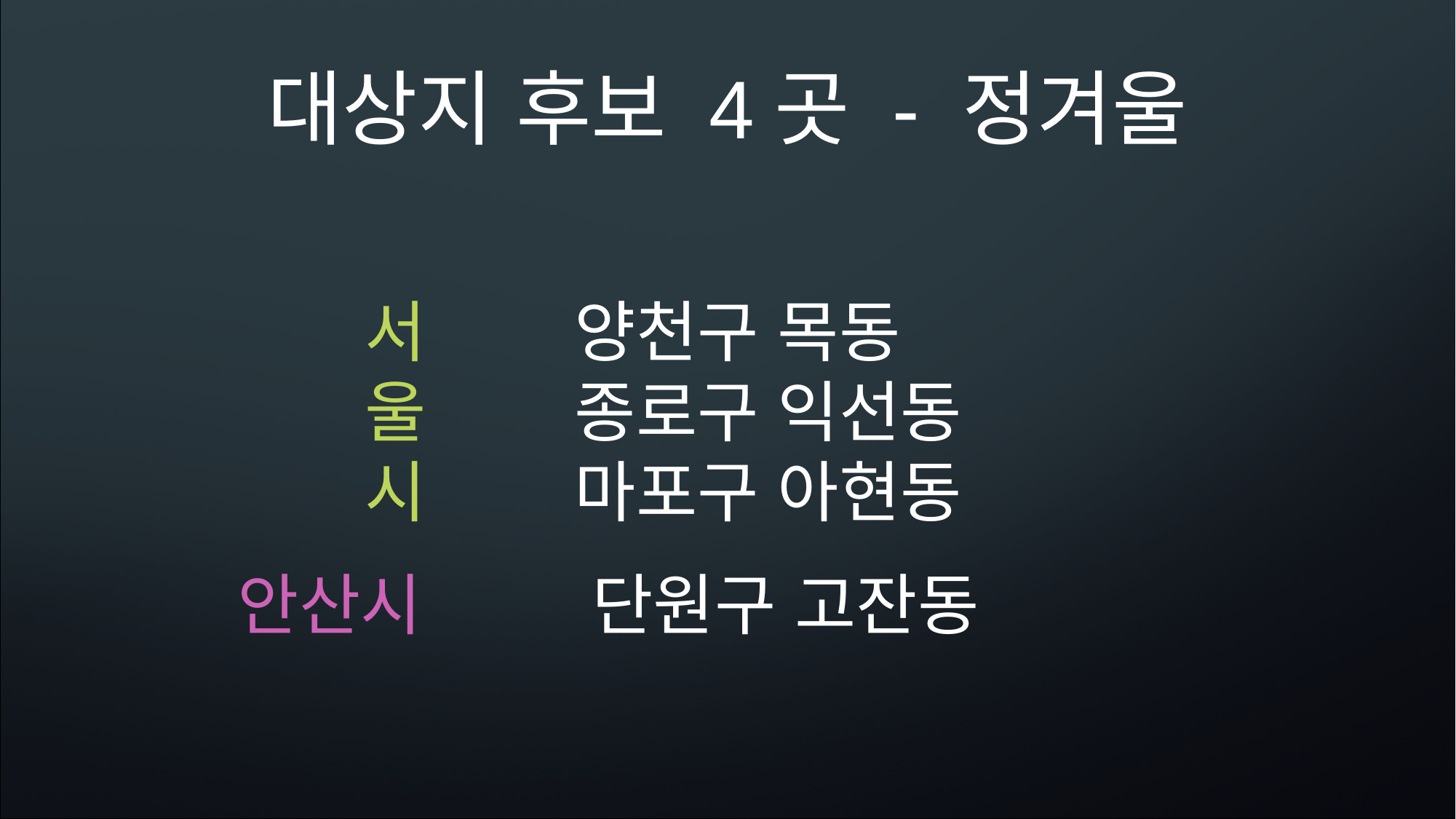

대상지 후보 4곳 - 정겨울
서
울
시
양천구 목동
종로구 익선동
마포구 아현동
안산시
단원구 고잔동